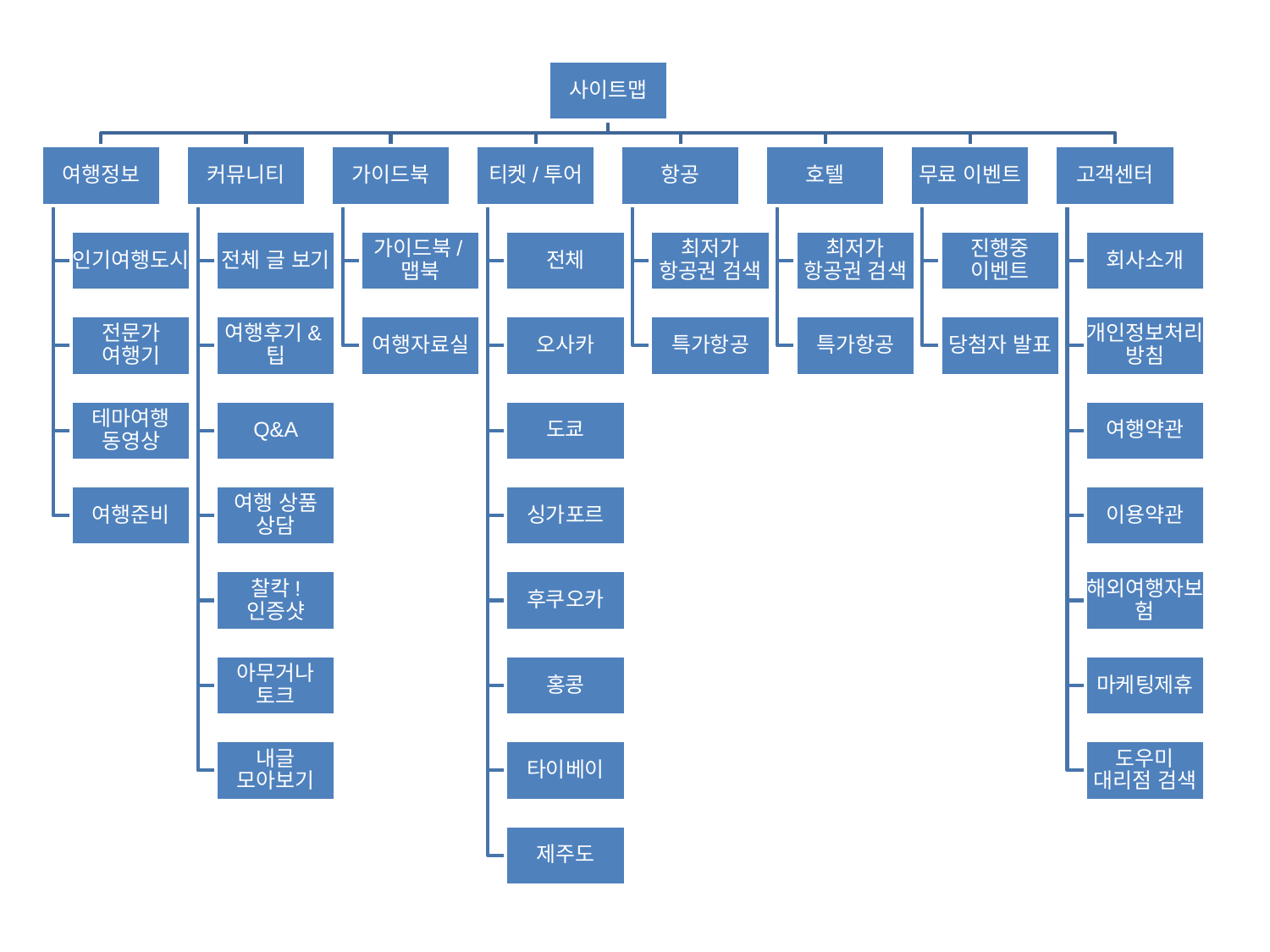

사이트맵
여행정보
인기여행도시
전문가 여행기
테마여행 동영상
여행준비
커뮤니티
전체 글 보기
여행후기&팁
Q&A
여행 상품 상담
찰칵! 인증샷
아무거나 토크
내글 모아보기
가이드북
가이드북/맵북
여행자료실
티켓/투어
전체
오사카
도쿄
싱가포르
후쿠오카
홍콩
타이베이
제주도
항공
최저가 항공권 검색
특가항공
호텔
최저가 항공권 검색
특가항공
무료 이벤트
진행중 이벤트
당첨자 발표
고객센터
회사소개
개인정보처리방침
여행약관
이용약관
해외여행자보험
마케팅제휴
도우미 대리점 검색